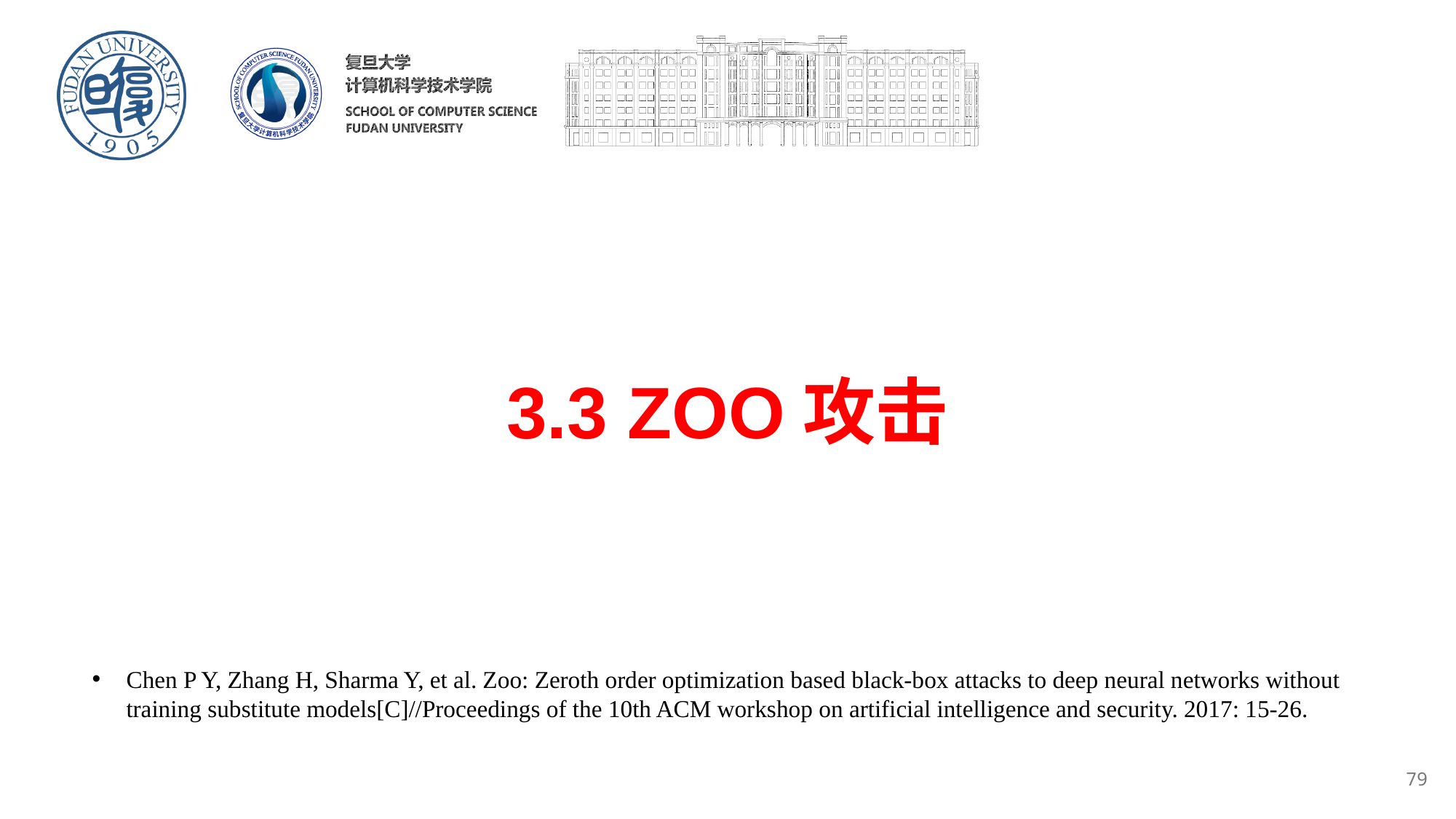

# 3.3 ZOO攻击
Chen P Y, Zhang H, Sharma Y, et al. Zoo: Zeroth order optimization based black-box attacks to deep neural networks without training substitute models[C]//Proceedings of the 10th ACM workshop on artificial intelligence and security. 2017: 15-26.